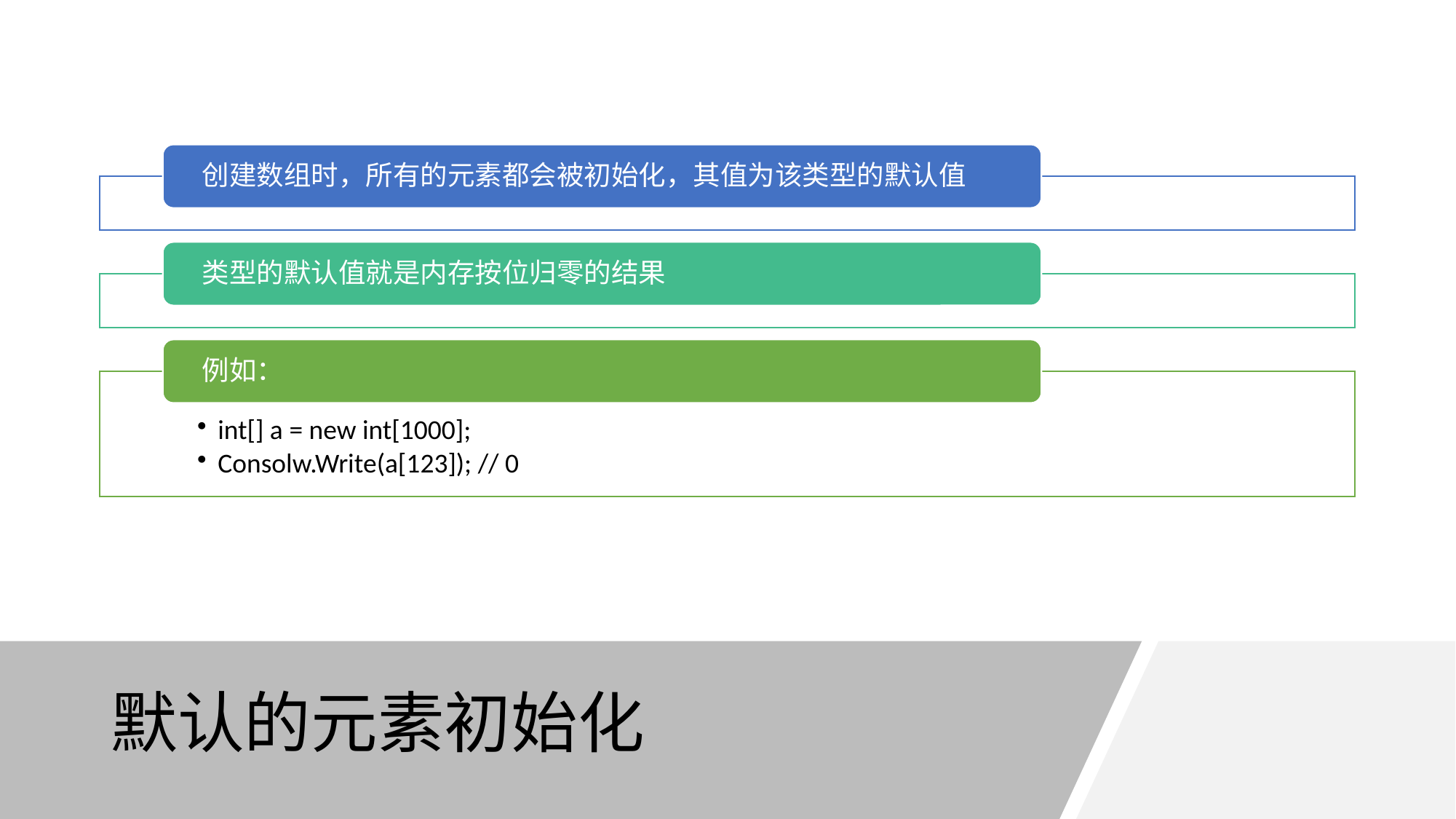

创建数组时，所有的元素都会被初始化，其值为该类型的默认值
类型的默认值就是内存按位归零的结果
int[] a = new int[1000];
Consolw.Write(a[123]); // 0
例如：

# 默认的元素初始化